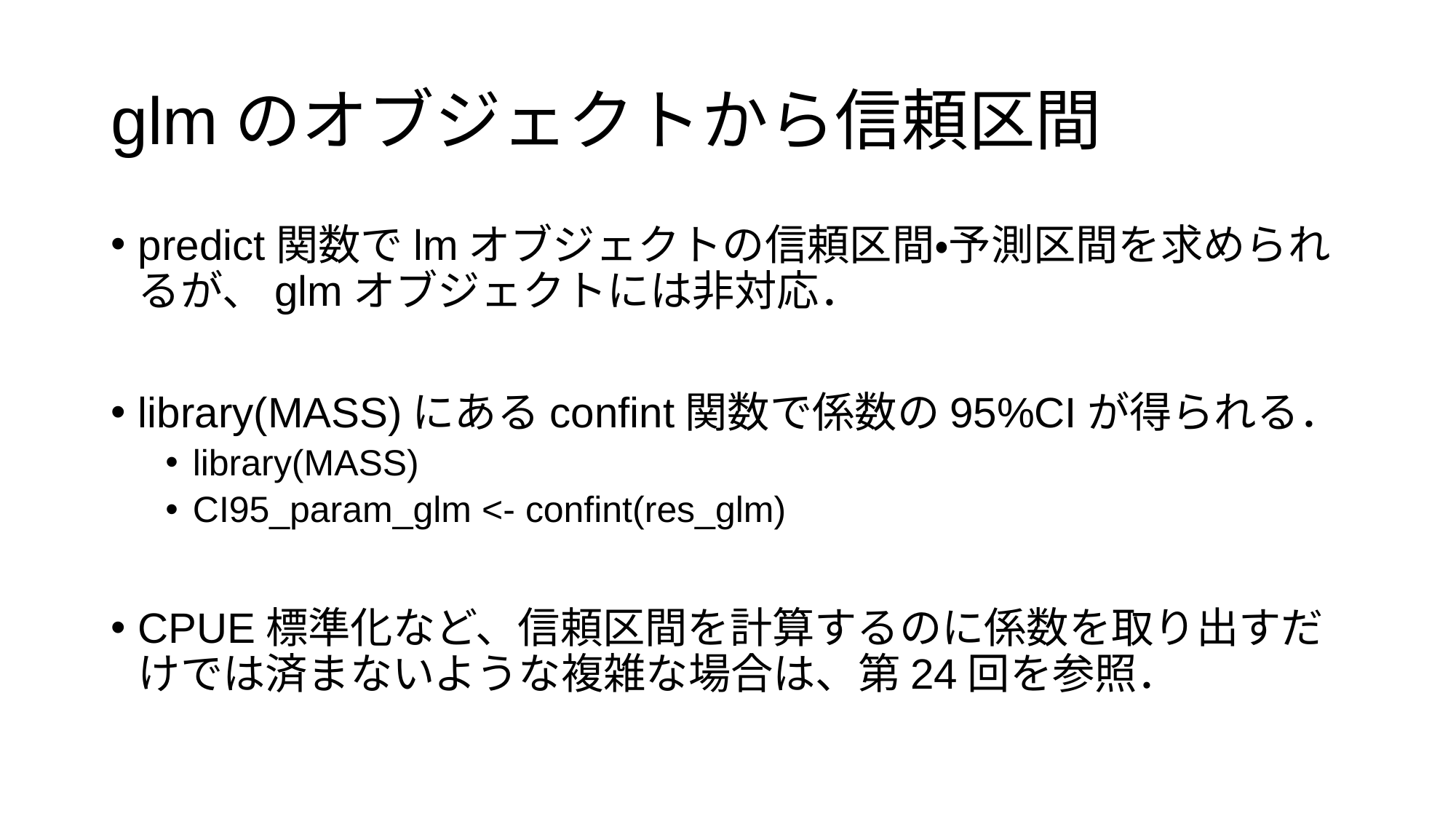

# glmのオブジェクトから信頼区間
predict関数でlmオブジェクトの信頼区間・予測区間を求められるが、glmオブジェクトには非対応．

library(MASS)にあるconfint関数で係数の95%CIが得られる．
library(MASS)
CI95_param_glm <- confint(res_glm)

CPUE標準化など、信頼区間を計算するのに係数を取り出すだけでは済まないような複雑な場合は、第24回を参照．